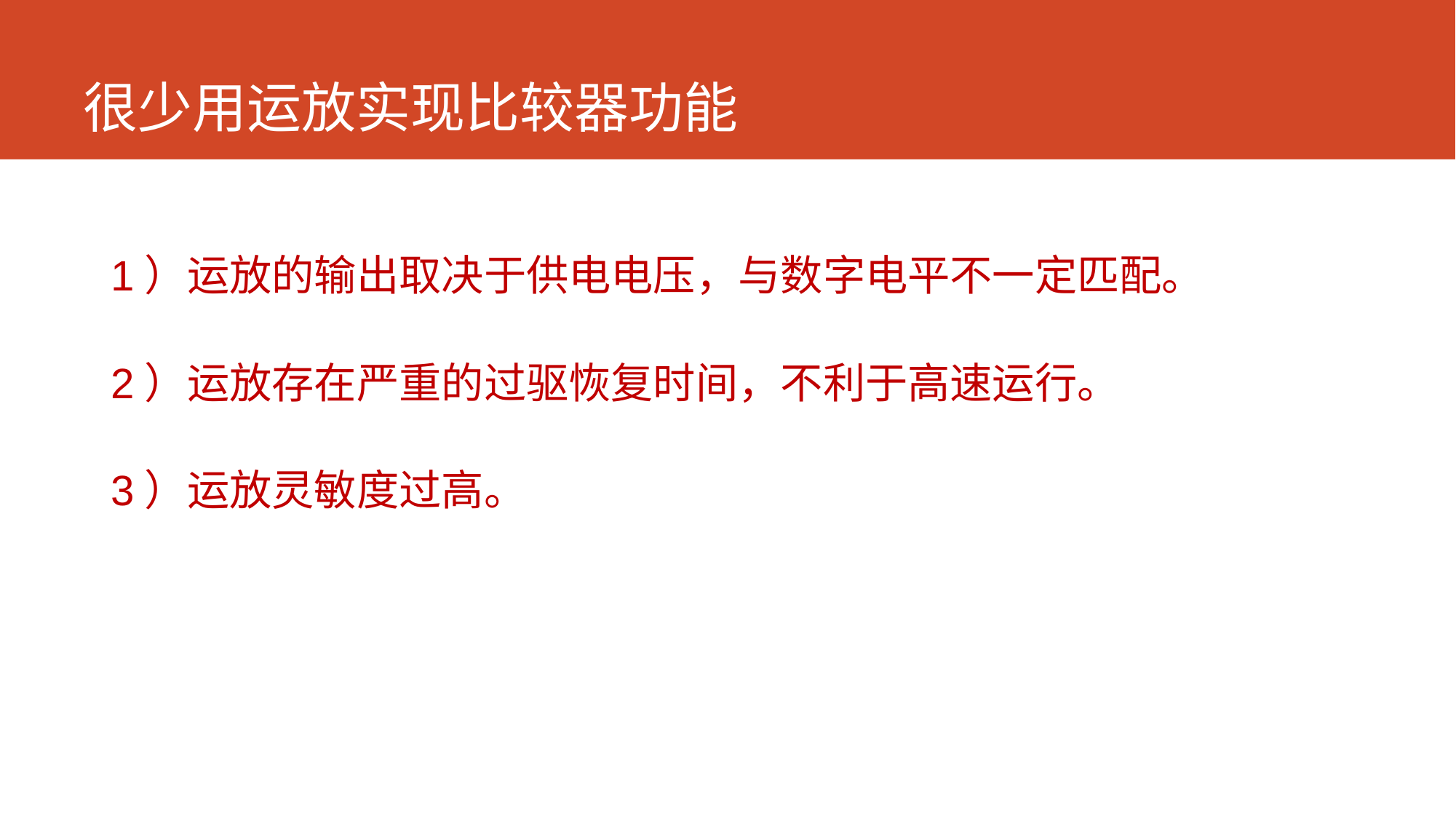

# 很少用运放实现比较器功能
1）运放的输出取决于供电电压，与数字电平不一定匹配。
2）运放存在严重的过驱恢复时间，不利于高速运行。
3）运放灵敏度过高。